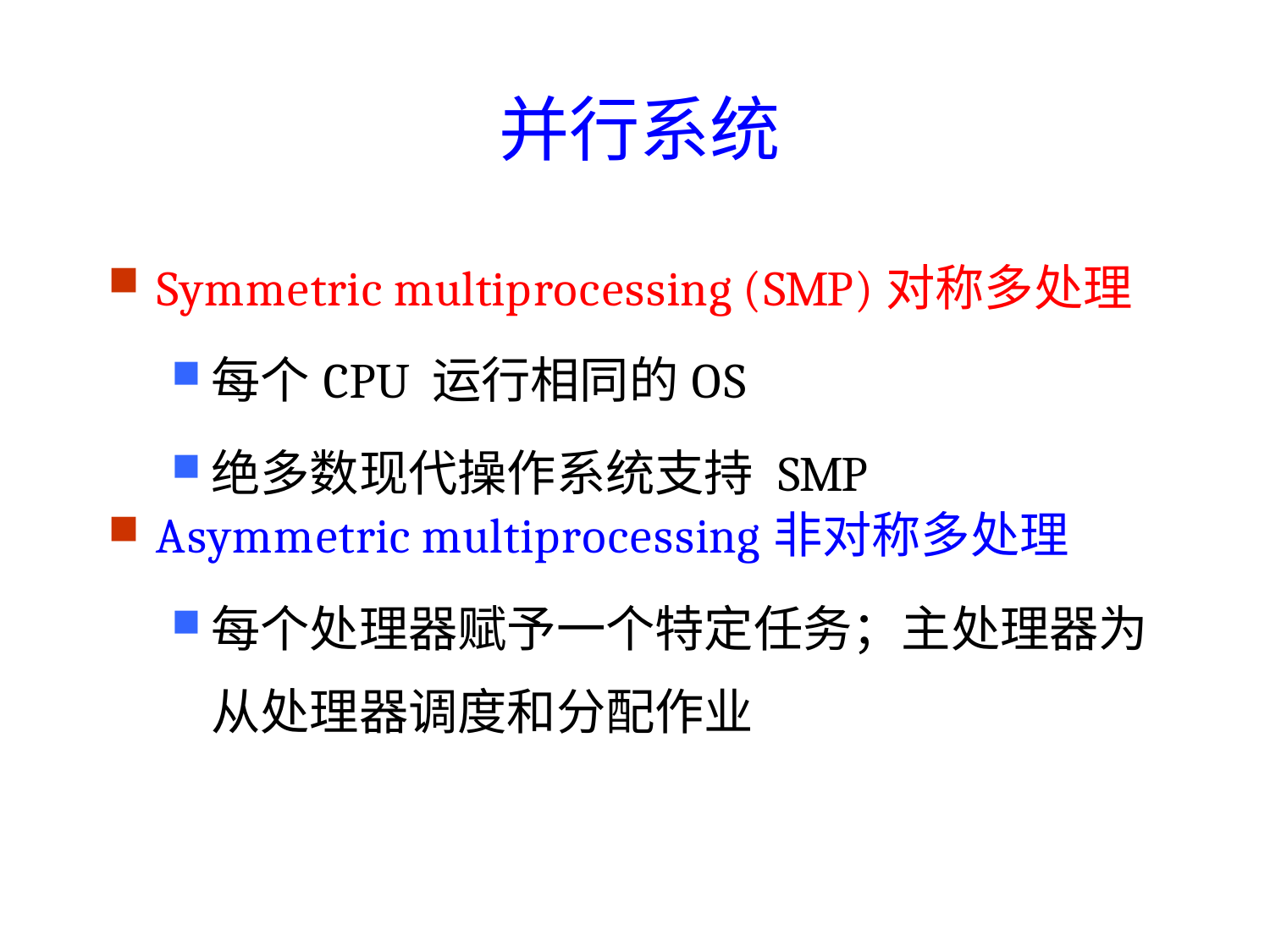

# 并行系统
Symmetric multiprocessing (SMP)对称多处理
每个CPU 运行相同的OS
绝多数现代操作系统支持 SMP
Asymmetric multiprocessing非对称多处理
每个处理器赋予一个特定任务；主处理器为从处理器调度和分配作业